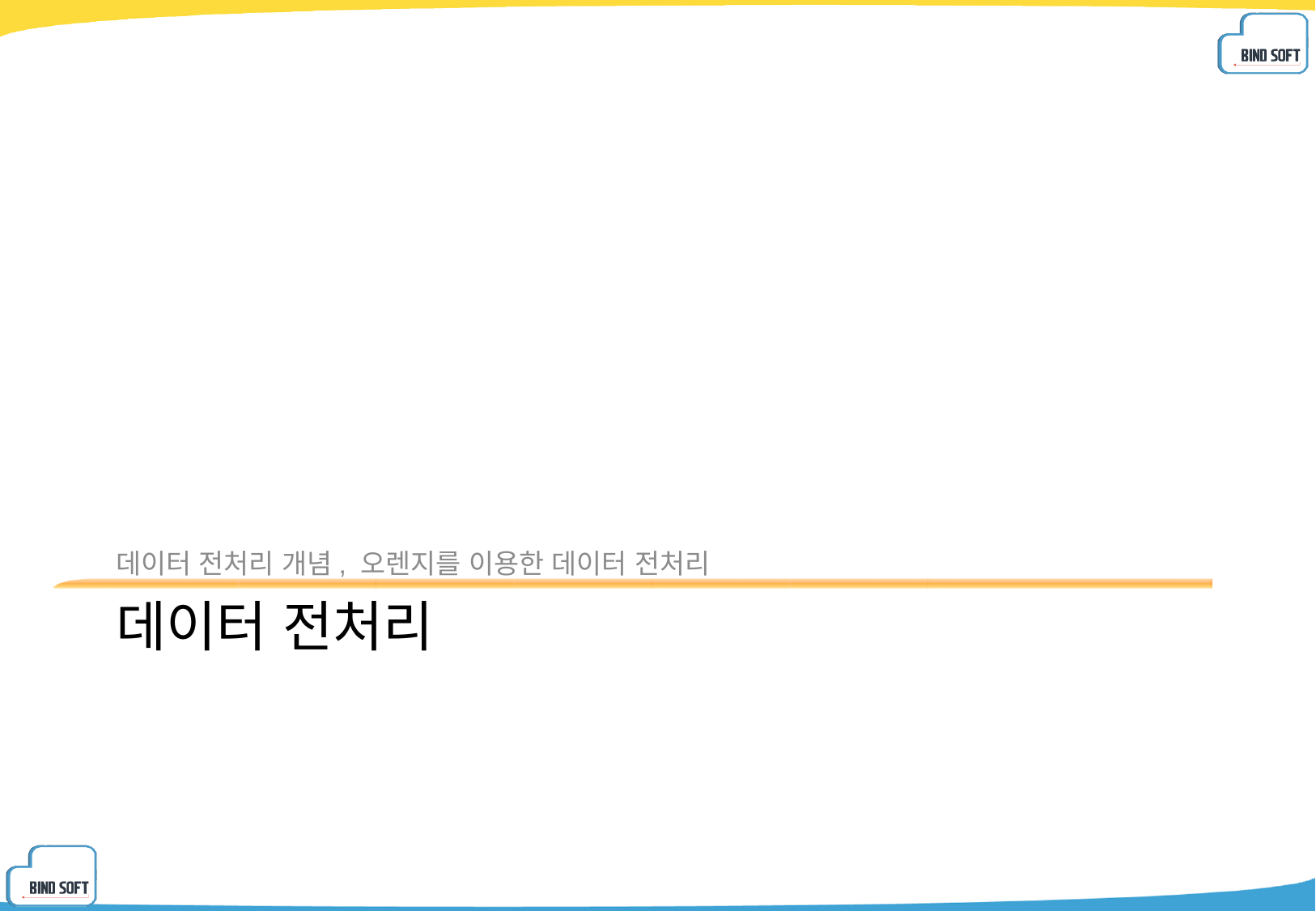

데이터 전처리 개념, 오렌지를 이용한 데이터 전처리
# 데이터 전처리